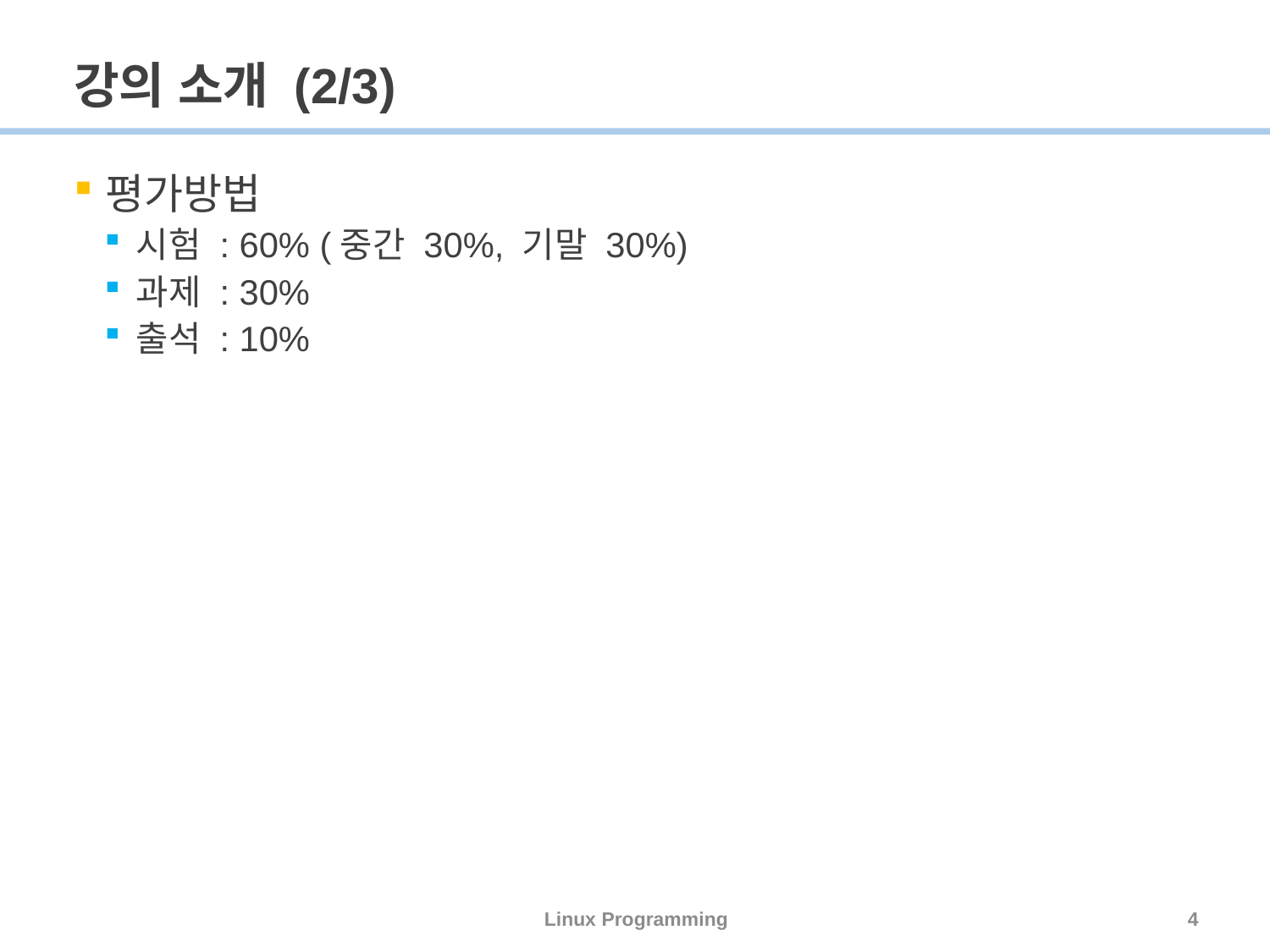

# 강의 소개 (2/3)
평가방법
시험 : 60% (중간 30%, 기말 30%)
과제 : 30%
출석 : 10%
Linux Programming
4